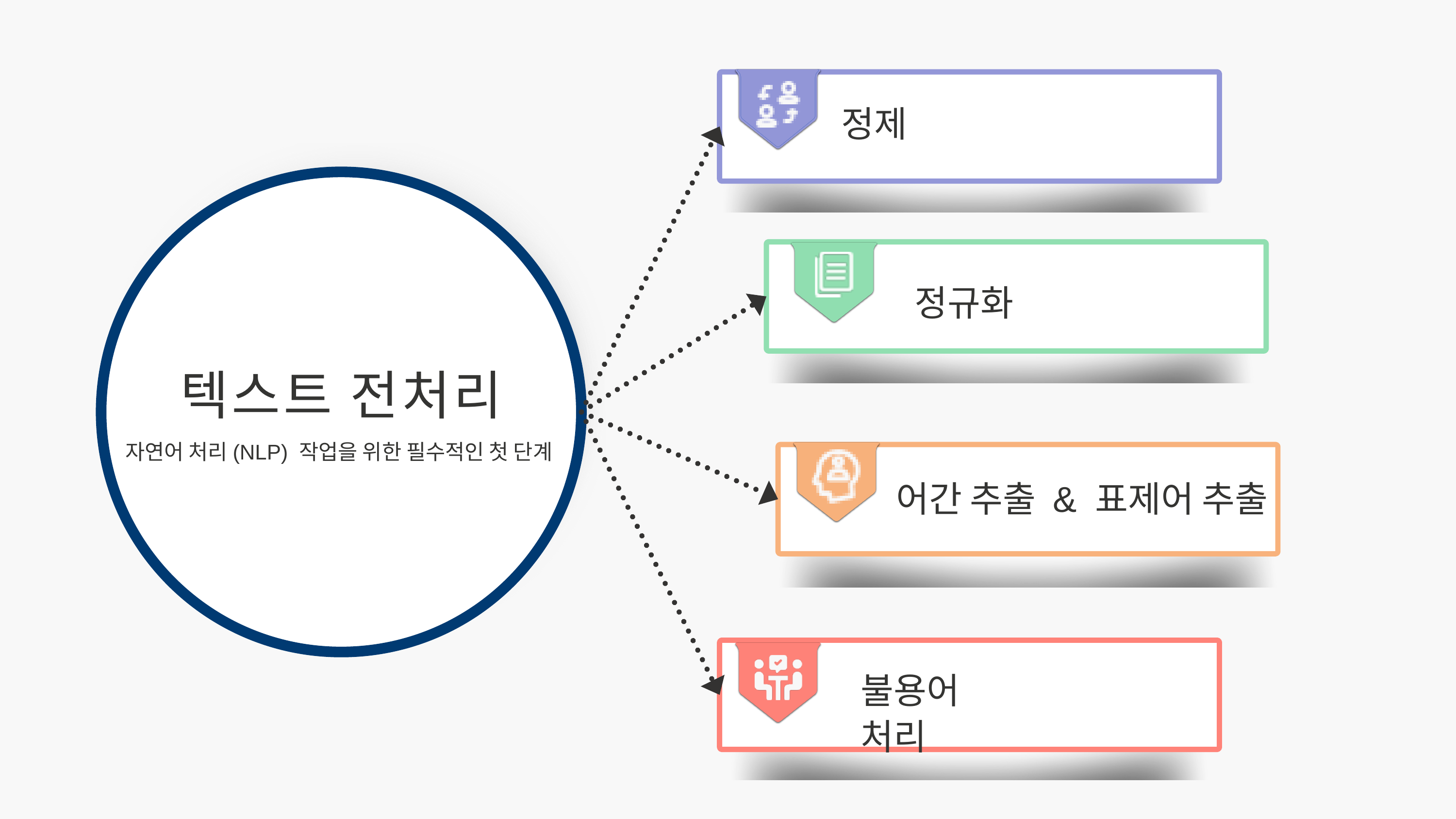

정제

정규화

텍스트 전처리

자연어 처리(NLP) 작업을 위한 필수적인 첫 단계

어간 추출 & 표제어 추출

불용어 처리